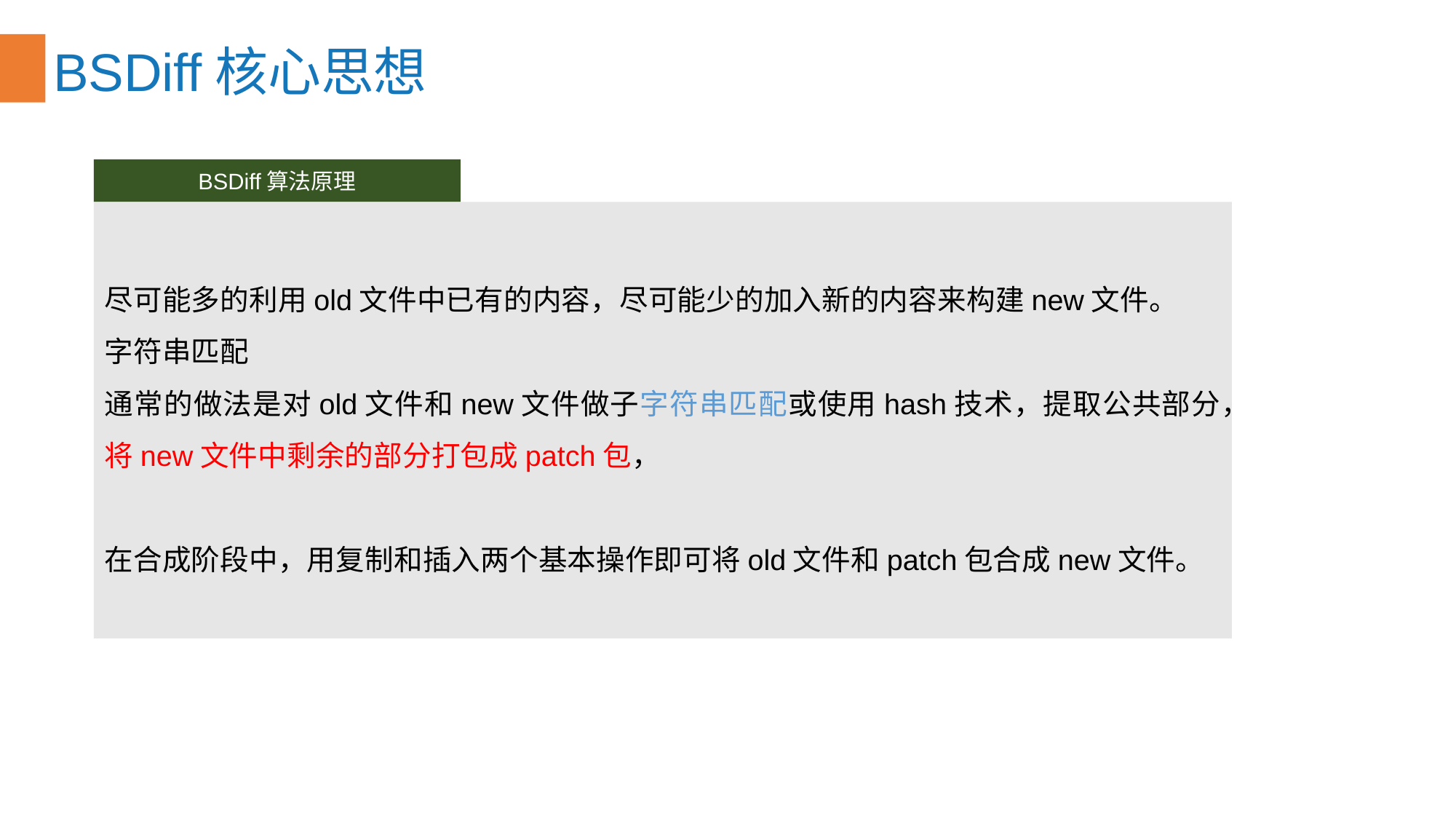

BSDiff核心思想
BSDiff算法原理
尽可能多的利用old文件中已有的内容，尽可能少的加入新的内容来构建new文件。
字符串匹配
通常的做法是对old文件和new文件做子字符串匹配或使用hash技术，提取公共部分，将new文件中剩余的部分打包成patch包，

在合成阶段中，用复制和插入两个基本操作即可将old文件和patch包合成new文件。